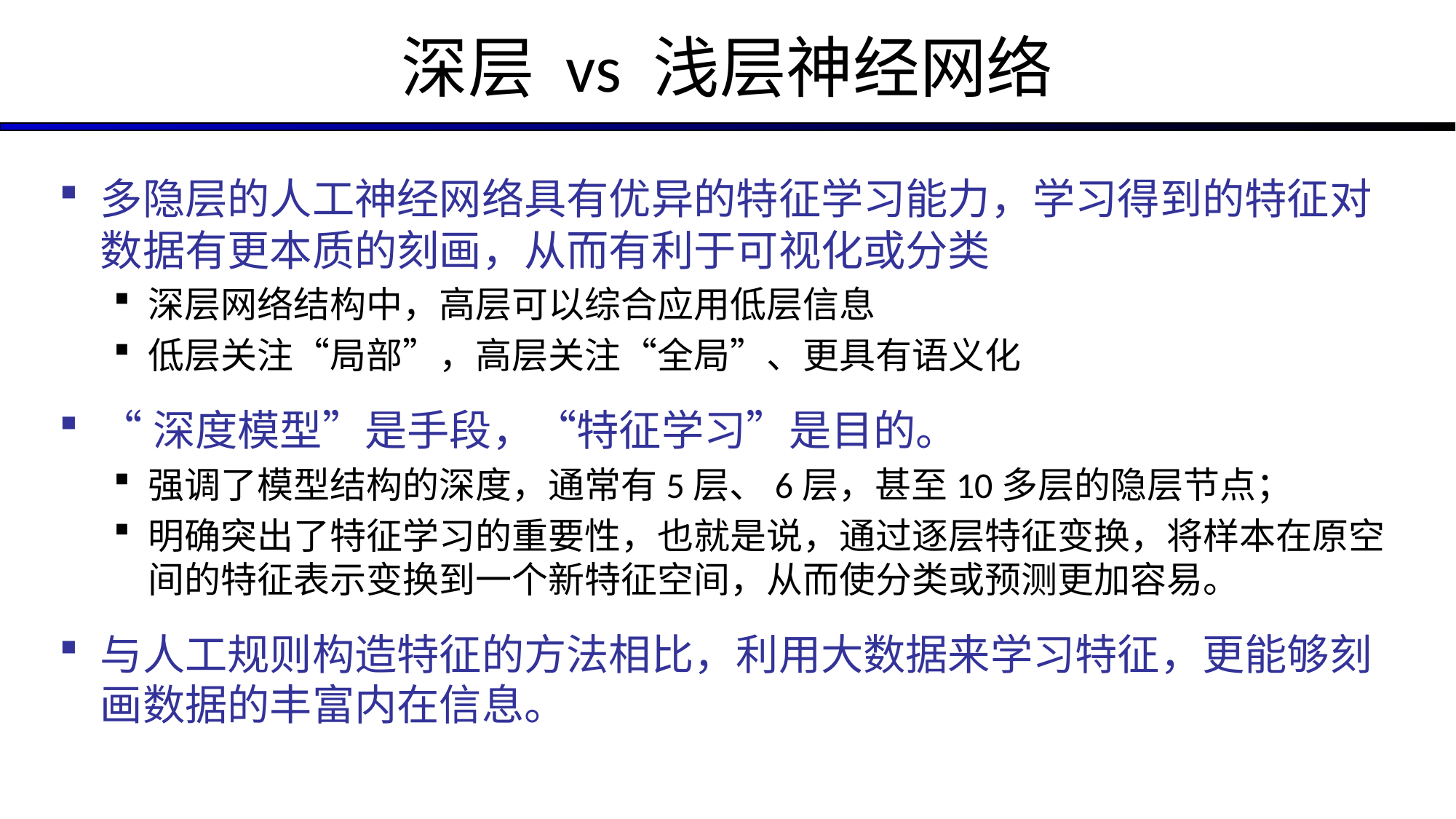

# 深层 vs 浅层神经网络
多隐层的人工神经网络具有优异的特征学习能力，学习得到的特征对数据有更本质的刻画，从而有利于可视化或分类
深层网络结构中，高层可以综合应用低层信息
低层关注“局部”，高层关注“全局”、更具有语义化
“深度模型”是手段，“特征学习”是目的。
强调了模型结构的深度，通常有5层、6层，甚至10多层的隐层节点；
明确突出了特征学习的重要性，也就是说，通过逐层特征变换，将样本在原空间的特征表示变换到一个新特征空间，从而使分类或预测更加容易。
与人工规则构造特征的方法相比，利用大数据来学习特征，更能够刻画数据的丰富内在信息。